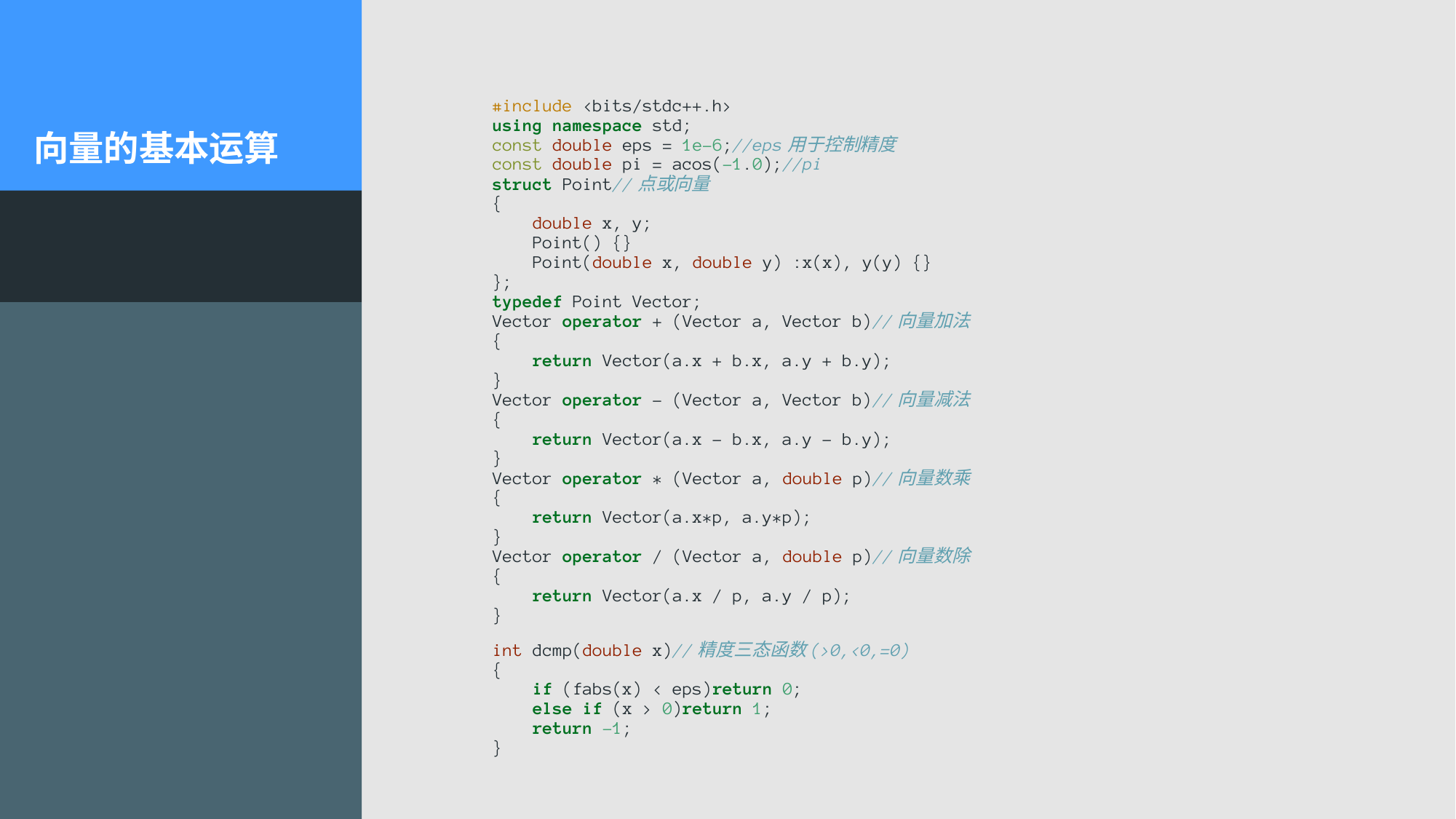

#include <bits/stdc++.h>
using namespace std;
const double eps = 1e-6;//eps用于控制精度
const double pi = acos(-1.0);//pi
struct Point//点或向量
{
    double x, y;
    Point() {}
    Point(double x, double y) :x(x), y(y) {}
};
typedef Point Vector;
Vector operator + (Vector a, Vector b)//向量加法
{
    return Vector(a.x + b.x, a.y + b.y);
}
Vector operator - (Vector a, Vector b)//向量减法
{
    return Vector(a.x - b.x, a.y - b.y);
}
Vector operator * (Vector a, double p)//向量数乘
{
    return Vector(a.x*p, a.y*p);
}
Vector operator / (Vector a, double p)//向量数除
{
    return Vector(a.x / p, a.y / p);
}
int dcmp(double x)//精度三态函数(>0,<0,=0)
{
    if (fabs(x) < eps)return 0;
    else if (x > 0)return 1;
    return -1;
}
# 向量的基本运算